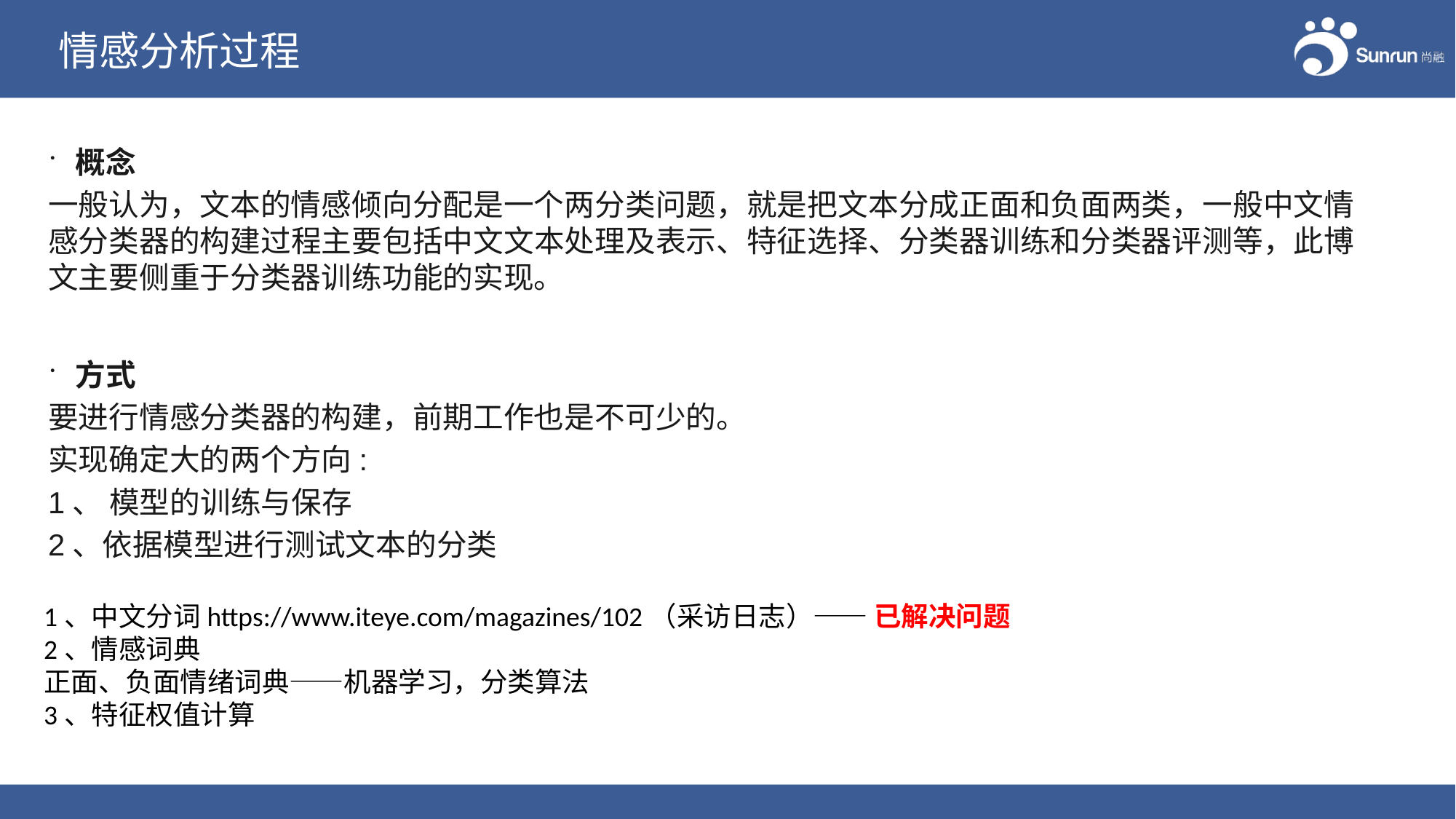

# 情感分析过程
概念
一般认为，文本的情感倾向分配是一个两分类问题，就是把文本分成正面和负面两类，一般中文情感分类器的构建过程主要包括中文文本处理及表示、特征选择、分类器训练和分类器评测等，此博文主要侧重于分类器训练功能的实现。
方式
要进行情感分类器的构建，前期工作也是不可少的。
实现确定大的两个方向:
1、 模型的训练与保存
2、依据模型进行测试文本的分类
1、中文分词https://www.iteye.com/magazines/102（采访日志）—— 已解决问题
2、情感词典
正面、负面情绪词典——机器学习，分类算法
3、特征权值计算